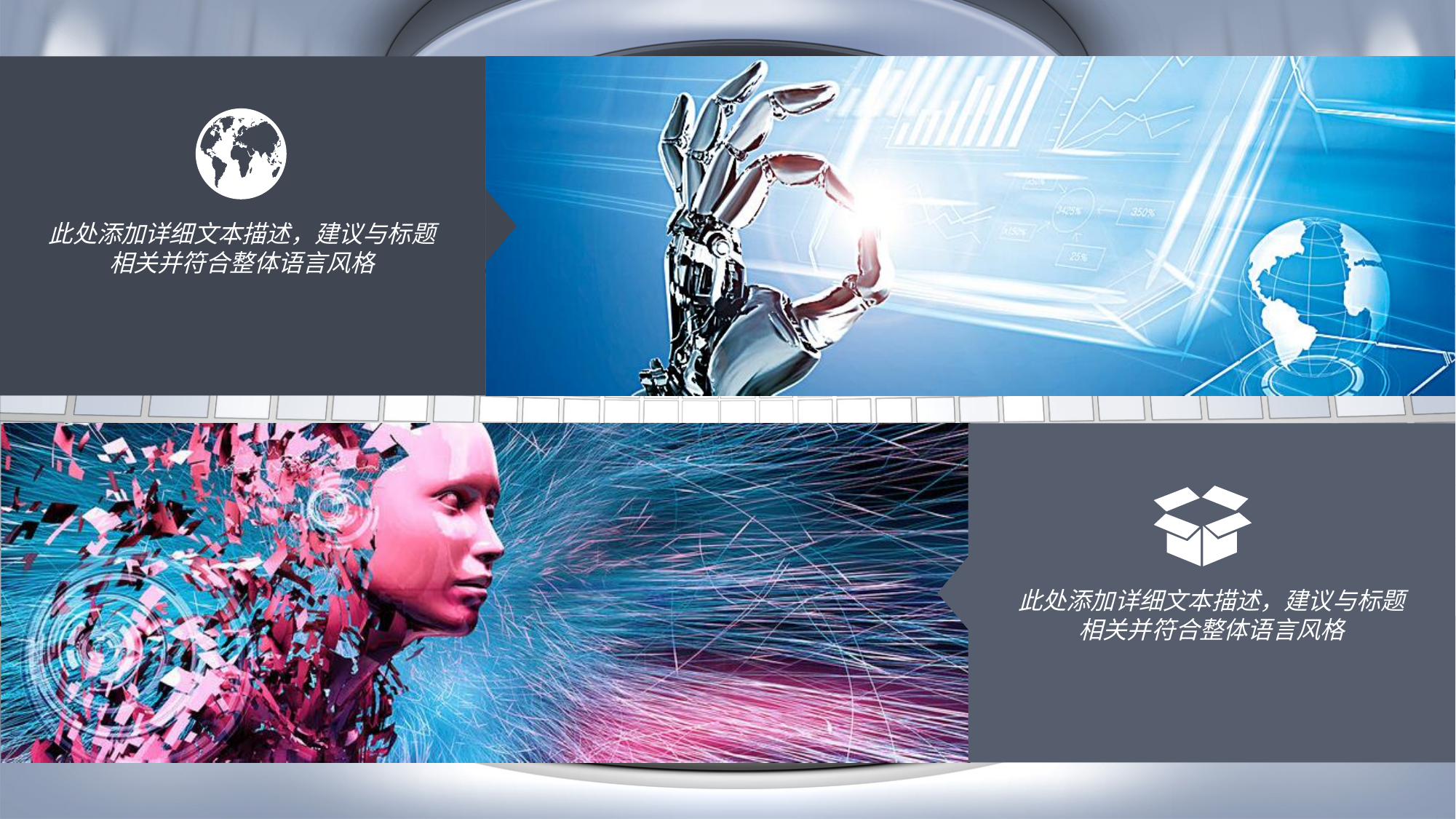

此处添加详细文本描述，建议与标题相关并符合整体语言风格

此处添加详细文本描述，建议与标题相关并符合整体语言风格